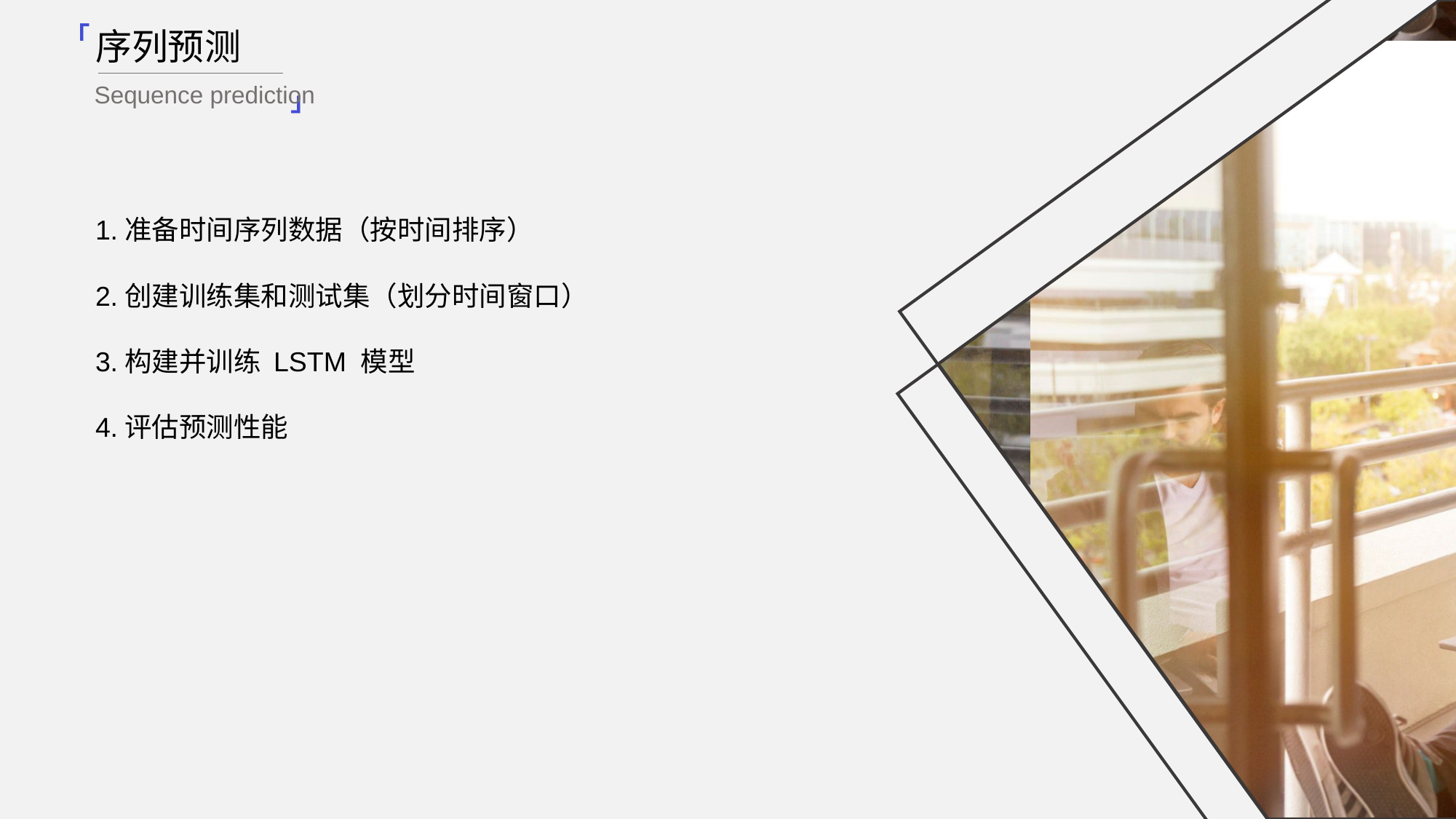

「
序列预测
Sequence prediction
」

1.准备时间序列数据（按时间排序）

2.创建训练集和测试集（划分时间窗口）

3.构建并训练 LSTM 模型

4.评估预测性能